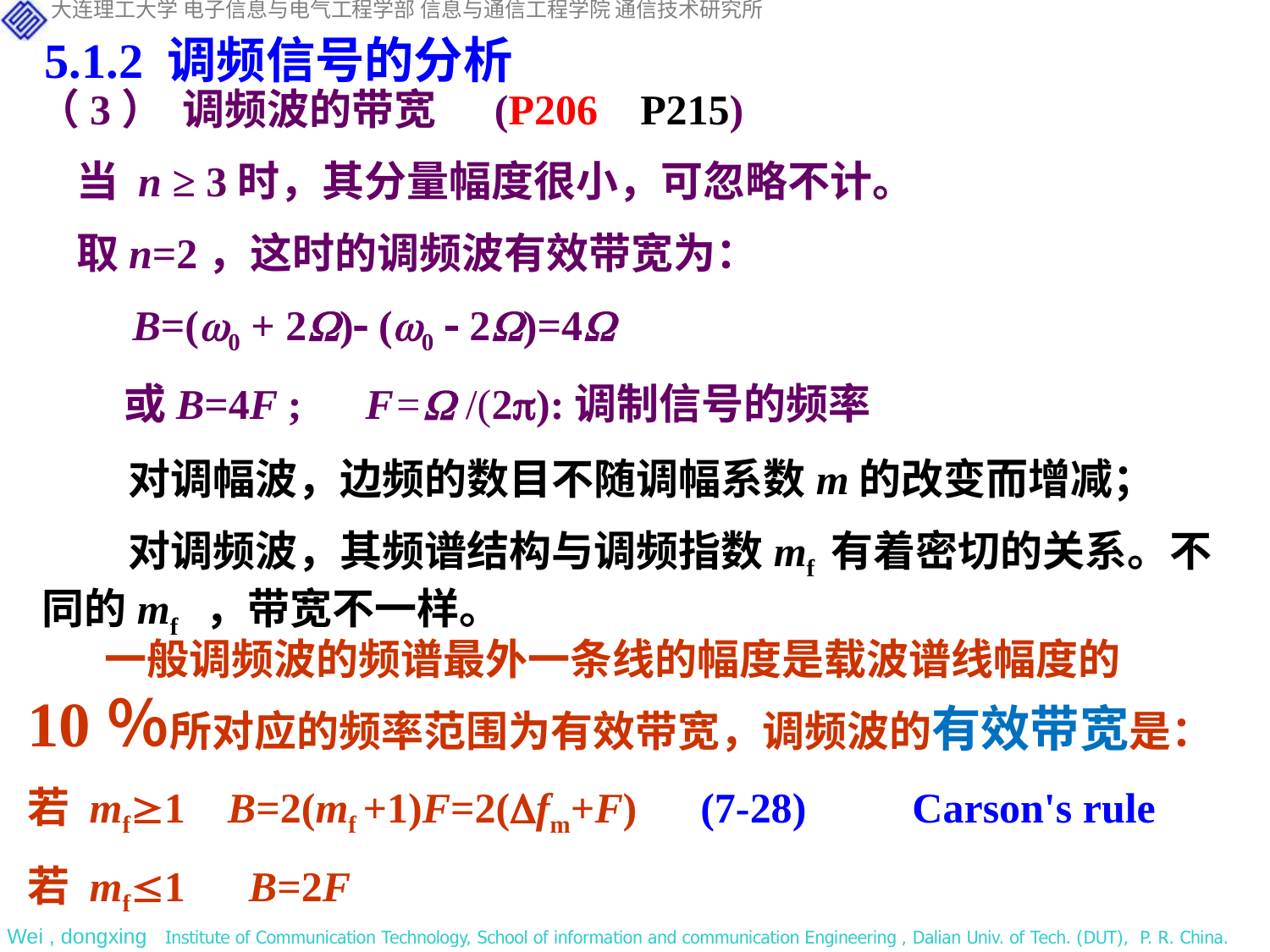

5.1.2 调频信号的分析
（3）  调频波的带宽     (P206    P215)
   当 n ≥ 3时，其分量幅度很小，可忽略不计。
   取n=2，这时的调频波有效带宽为：
         B=(ω0 + 2Ω)− (ω0 − 2Ω)=4Ω
        或B=4F ;      F=Ω /(2π):调制信号的频率
        对调幅波，边频的数目不随调幅系数m的改变而增减；
        对调频波，其频谱结构与调频指数mf 有着密切的关系。不同的mf  ，带宽不一样。
       一般调频波的频谱最外一条线的幅度是载波谱线幅度的10％所对应的频率范围为有效带宽，调频波的有效带宽是：
若 mf≥1    B=2(mf +1)F=2(Δfm+F)      (7-28)          Carson's rule
若 mf≤1      B=2F